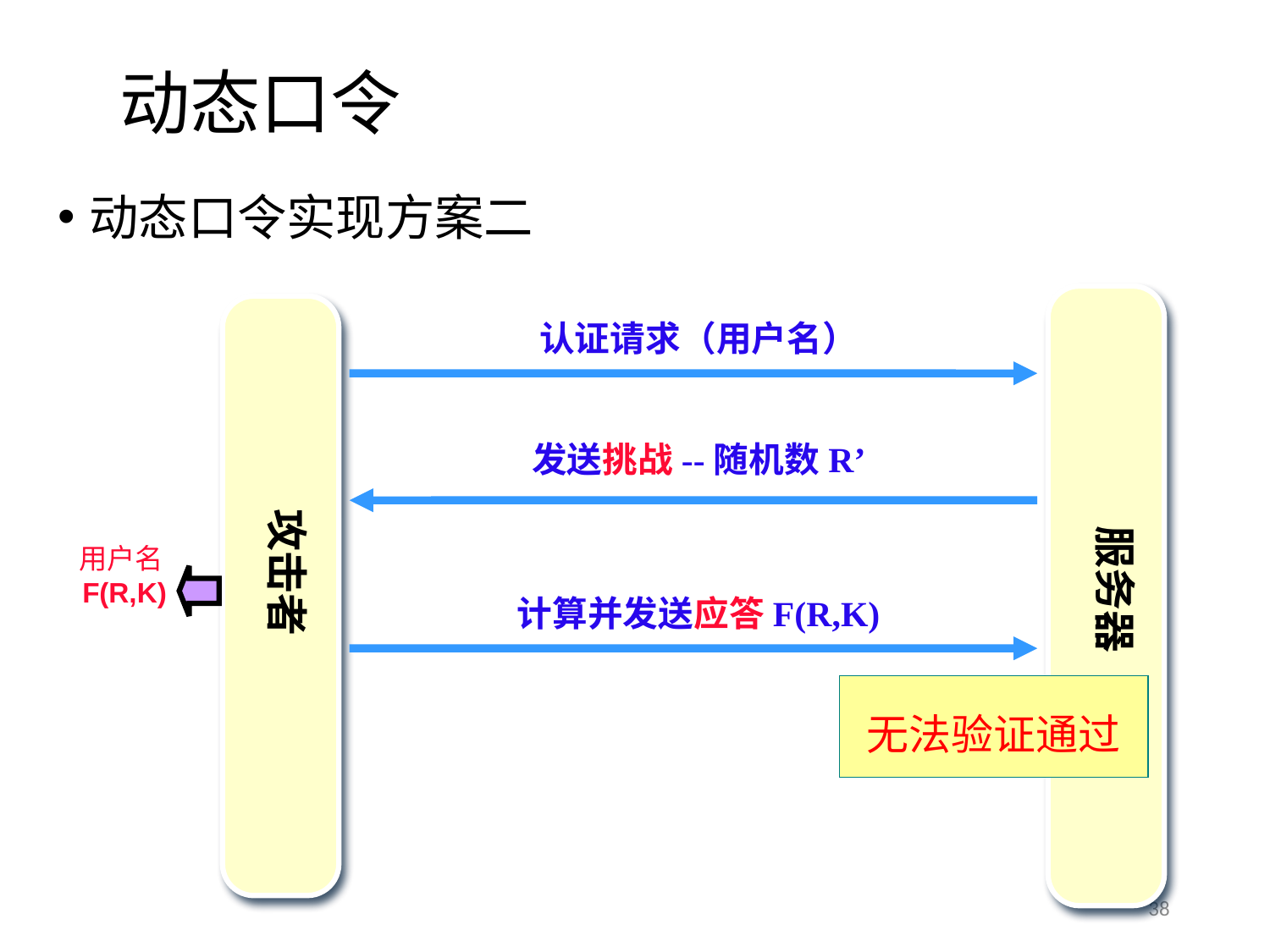

动态口令
动态口令实现方案二

认证请求（用户名）

发送挑战--随机数R’
攻击者

服务器
用户名F(R,K)

计算并发送应答F(R,K)

无法验证通过

38